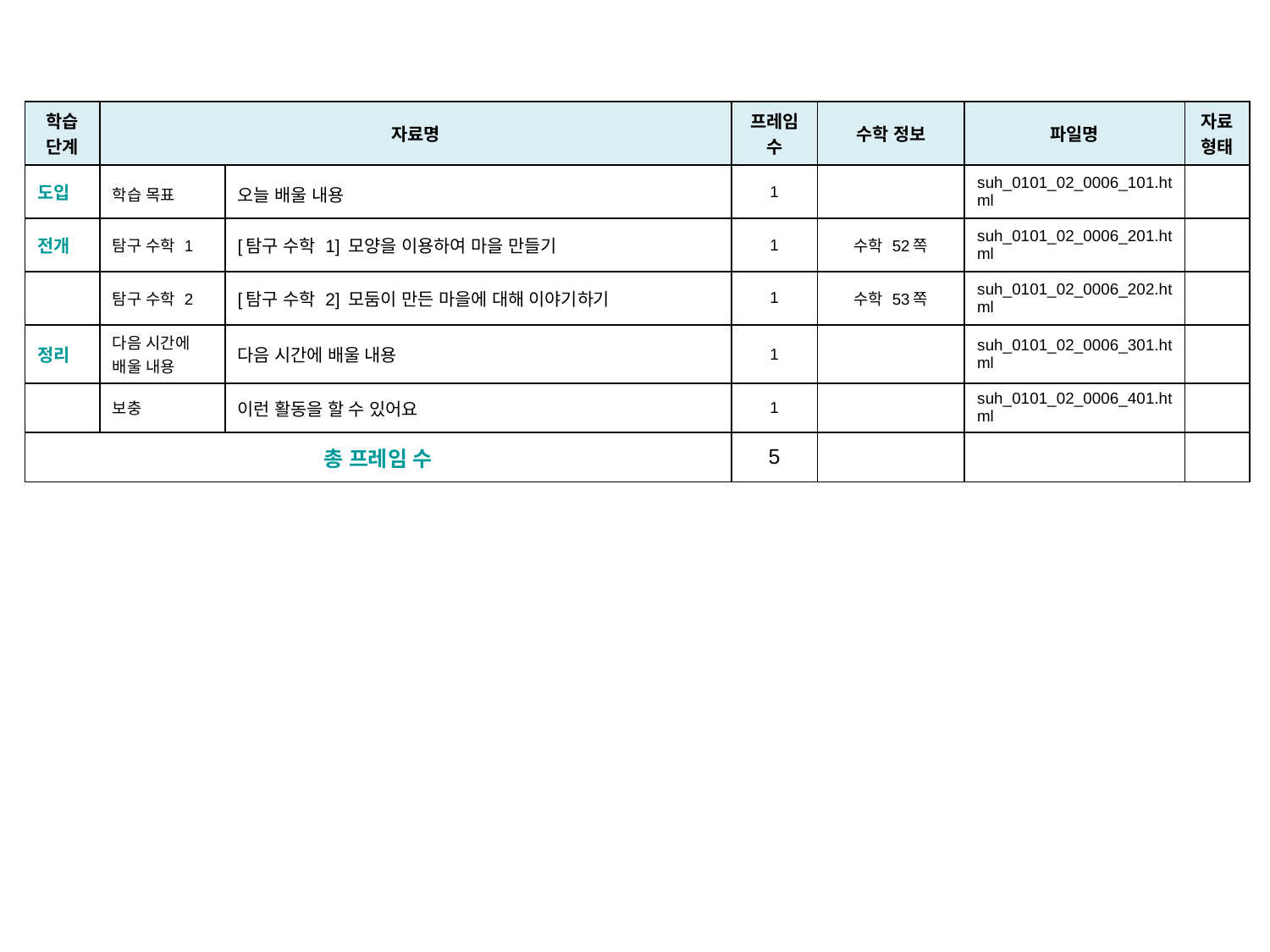

| 학습 단계 | 자료명 |  | 프레임 수 | 수학 정보 | 파일명 | 자료 형태 |
| --- | --- | --- | --- | --- | --- | --- |
| 도입 | 학습 목표 | 오늘 배울 내용 | 1 |  | suh\_0101\_02\_0006\_101.html |  |
| 전개 | 탐구 수학 1 | [탐구 수학 1] 모양을 이용하여 마을 만들기 | 1 | 수학 52쪽 | suh\_0101\_02\_0006\_201.html |  |
|  | 탐구 수학 2 | [탐구 수학 2] 모둠이 만든 마을에 대해 이야기하기 | 1 | 수학 53쪽 | suh\_0101\_02\_0006\_202.html |  |
| 정리 | 다음 시간에 배울 내용 | 다음 시간에 배울 내용 | 1 |  | suh\_0101\_02\_0006\_301.html |  |
|  | 보충 | 이런 활동을 할 수 있어요 | 1 |  | suh\_0101\_02\_0006\_401.html |  |
| 총 프레임 수 |  |  | 5 |  |  |  |